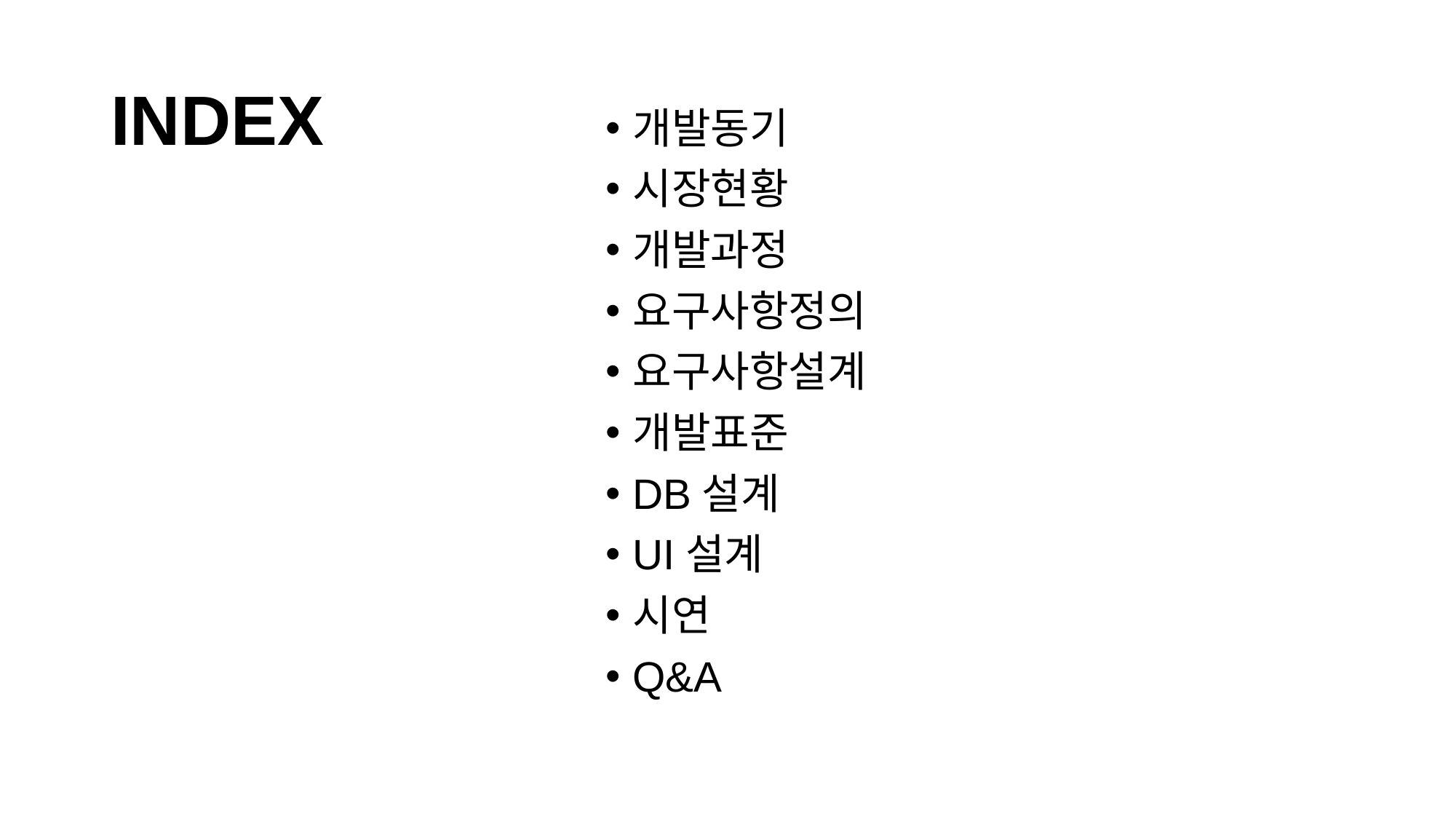

# INDEX
개발동기
시장현황
개발과정
요구사항정의
요구사항설계
개발표준
DB설계
UI설계
시연
Q&A